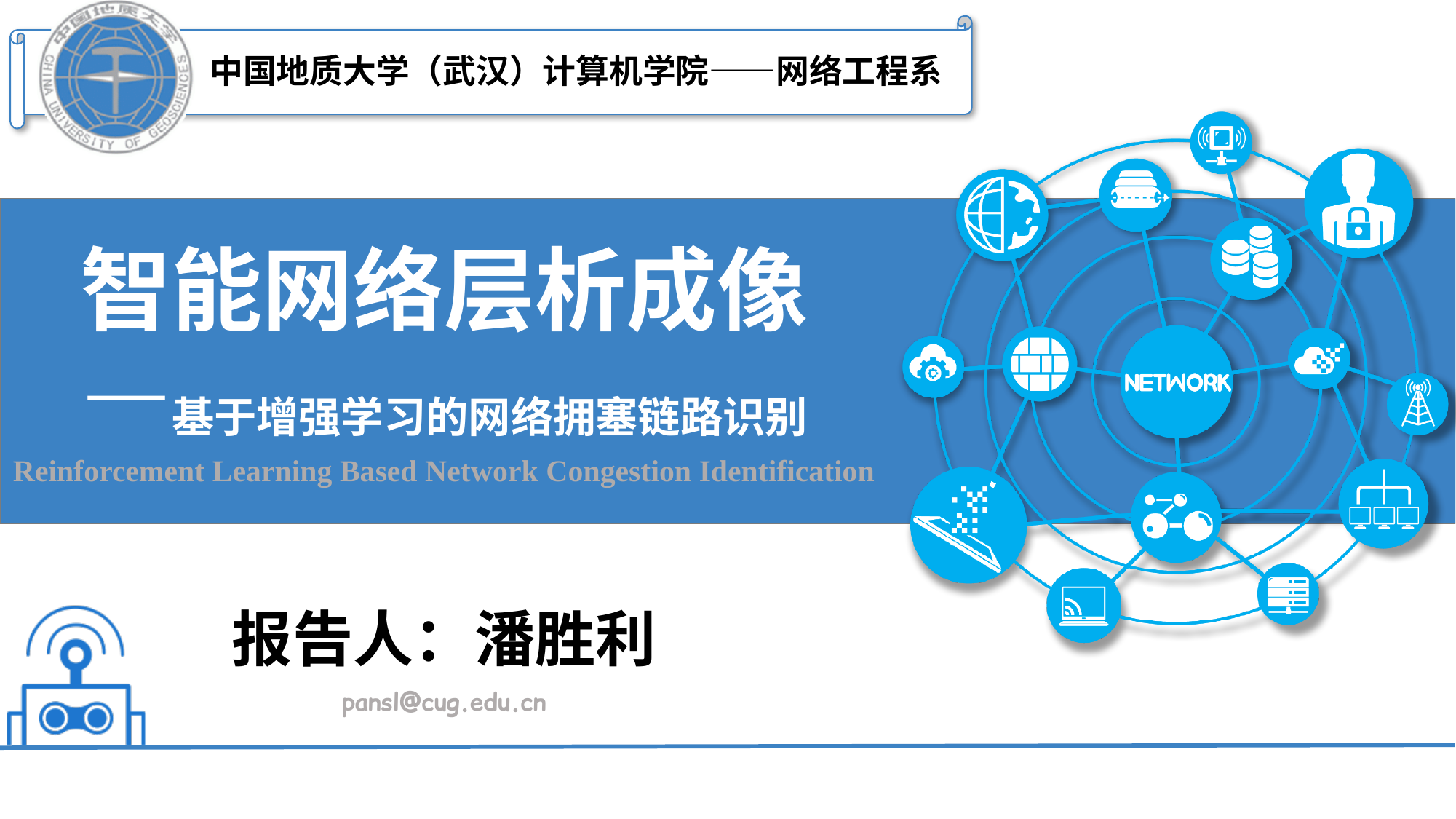

# 智能网络层析成像 —基于增强学习的网络拥塞链路识别 Reinforcement Learning Based Network Congestion Identification
报告人：潘胜利
pansl@cug.edu.cn